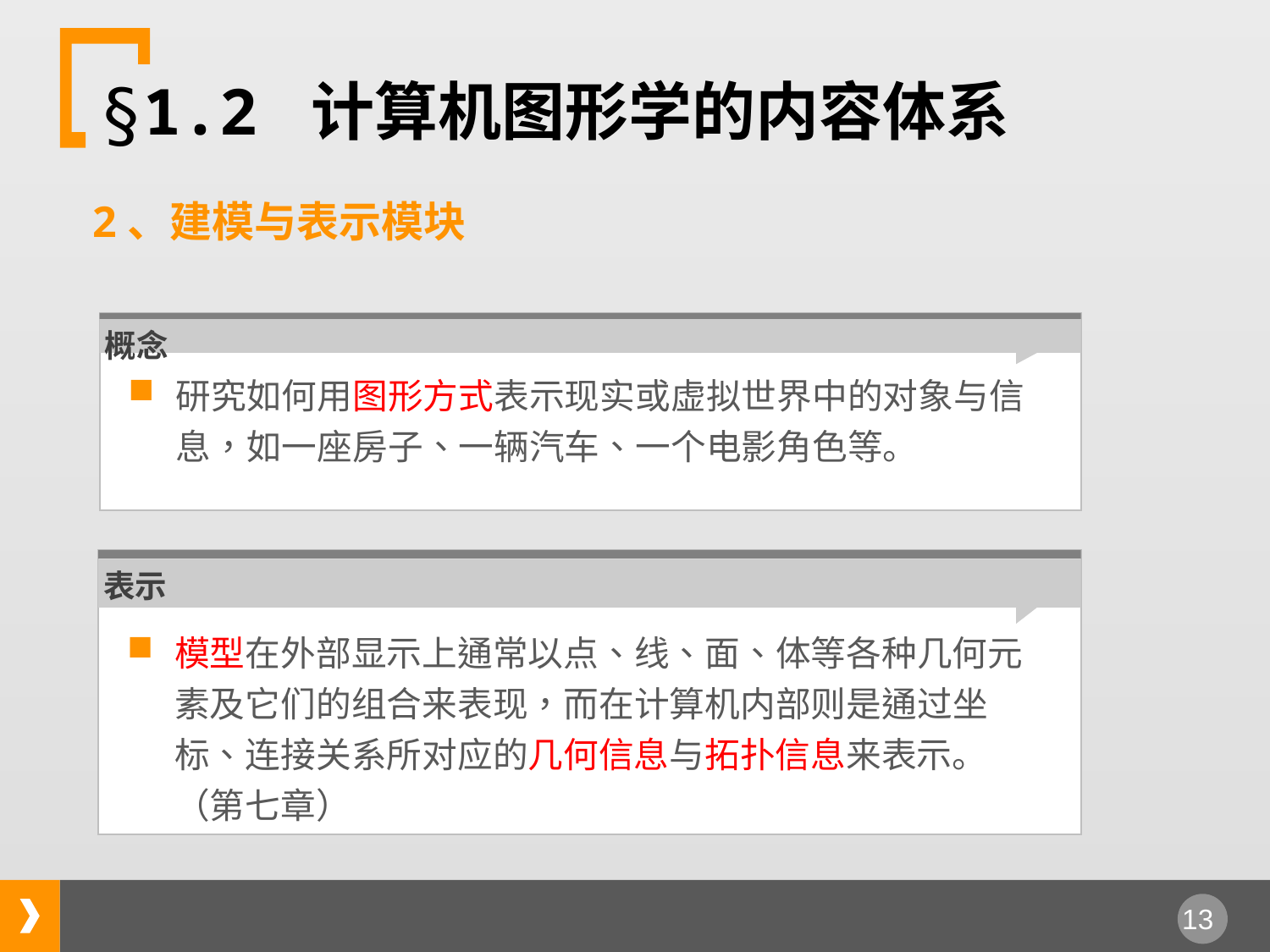

§1.2 计算机图形学的内容体系
2、建模与表示模块

概念
研究如何用图形方式表示现实或虚拟世界中的对象与信息，如一座房子、一辆汽车、一个电影角色等。

表示
模型在外部显示上通常以点、线、面、体等各种几何元素及它们的组合来表现，而在计算机内部则是通过坐标、连接关系所对应的几何信息与拓扑信息来表示。（第七章）